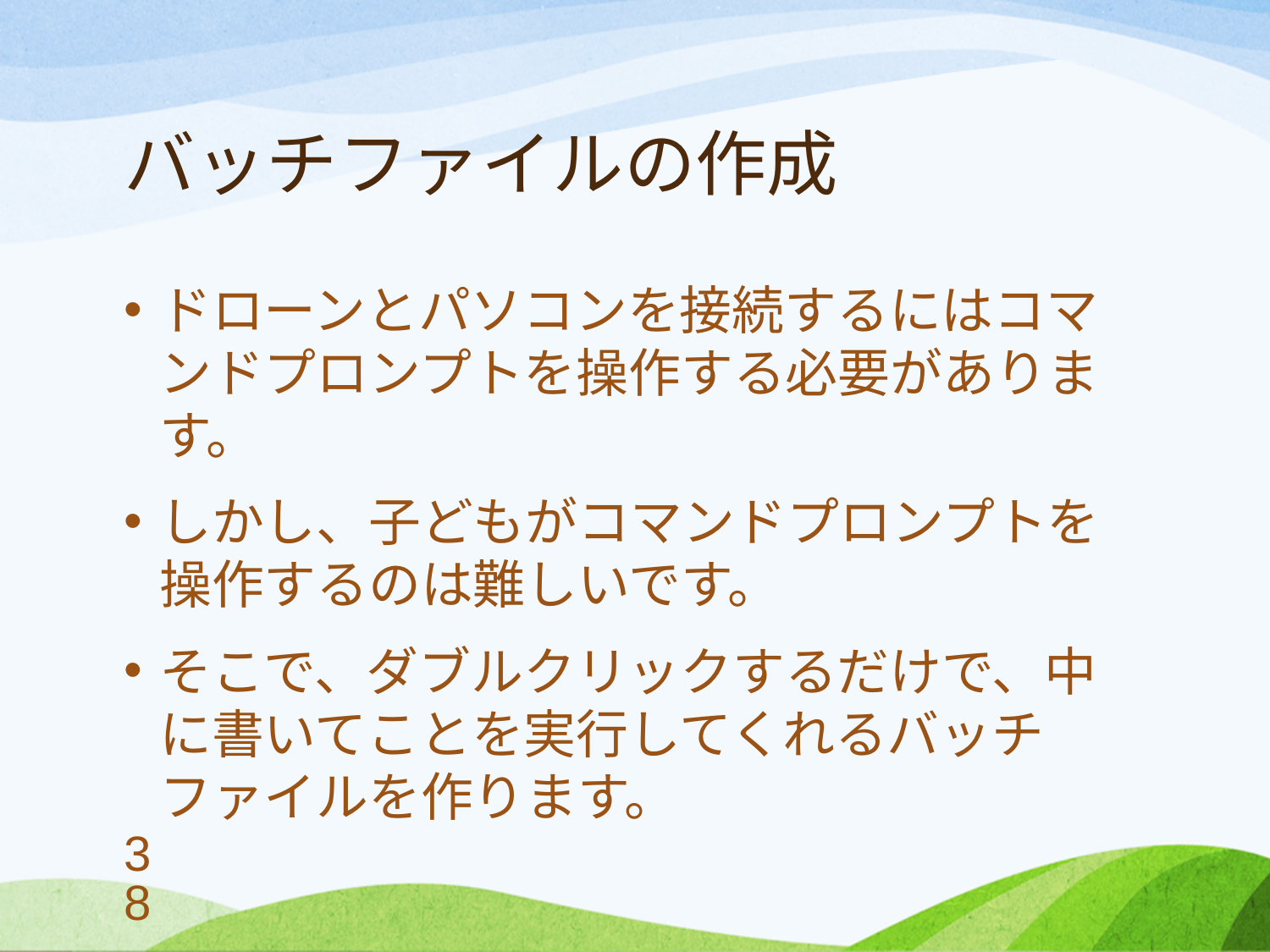

# バッチファイルの作成
ドローンとパソコンを接続するにはコマンドプロンプトを操作する必要があります。
しかし、子どもがコマンドプロンプトを操作するのは難しいです。
そこで、ダブルクリックするだけで、中に書いてことを実行してくれるバッチファイルを作ります。
38